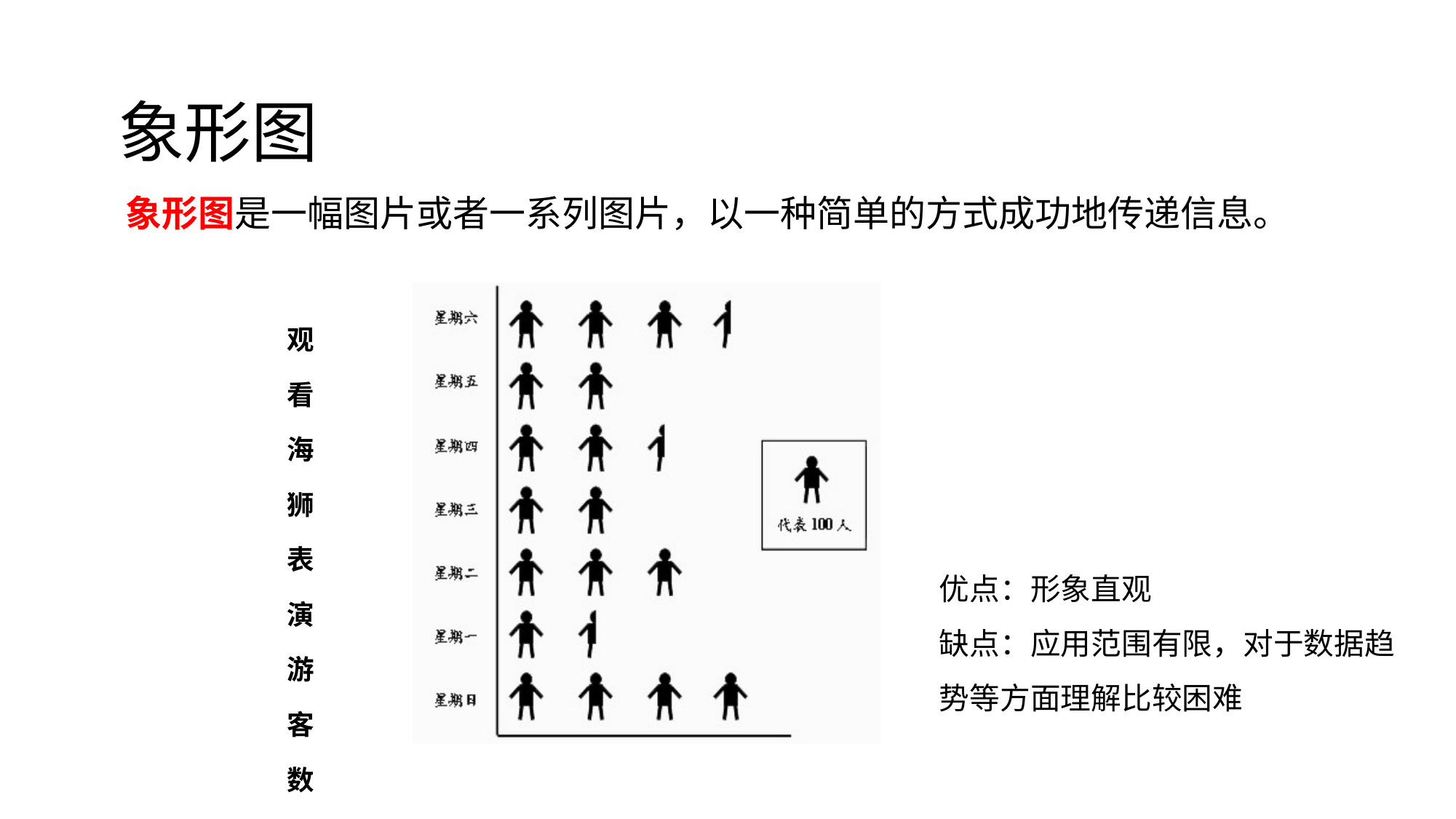

# 象形图
象形图是一幅图片或者一系列图片，以一种简单的方式成功地传递信息。

观  看  海  狮  表  演  游  客  数  量  统  计  图
优点：形象直观
缺点：应用范围有限，对于数据趋势等方面理解比较困难